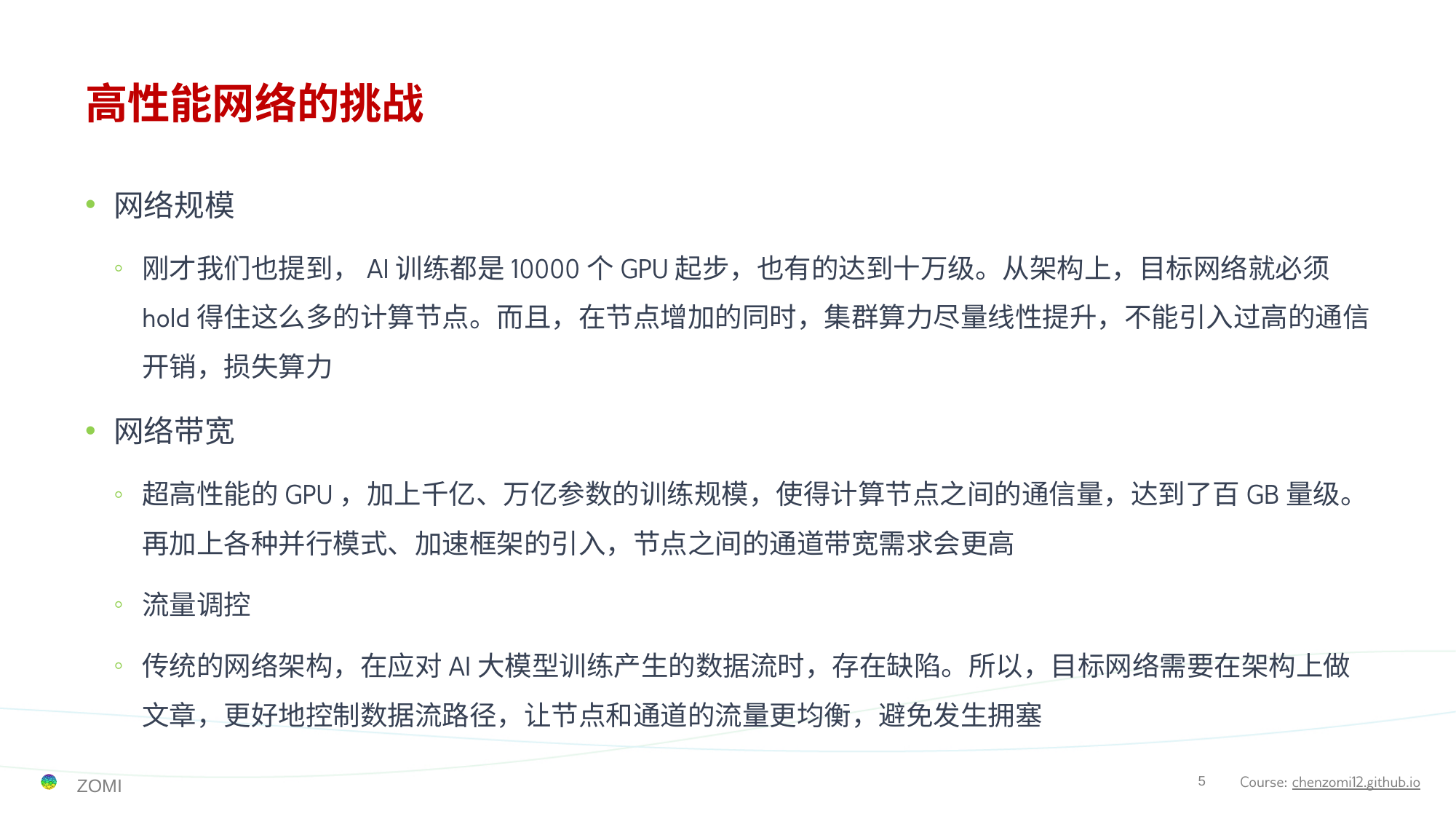

# 高性能网络的挑战
网络规模
刚才我们也提到，AI训练都是10000个GPU起步，也有的达到十万级。从架构上，目标网络就必须hold得住这么多的计算节点。而且，在节点增加的同时，集群算力尽量线性提升，不能引入过高的通信开销，损失算力
网络带宽
超高性能的GPU，加上千亿、万亿参数的训练规模，使得计算节点之间的通信量，达到了百GB量级。再加上各种并行模式、加速框架的引入，节点之间的通道带宽需求会更高
流量调控
传统的网络架构，在应对AI大模型训练产生的数据流时，存在缺陷。所以，目标网络需要在架构上做文章，更好地控制数据流路径，让节点和通道的流量更均衡，避免发生拥塞